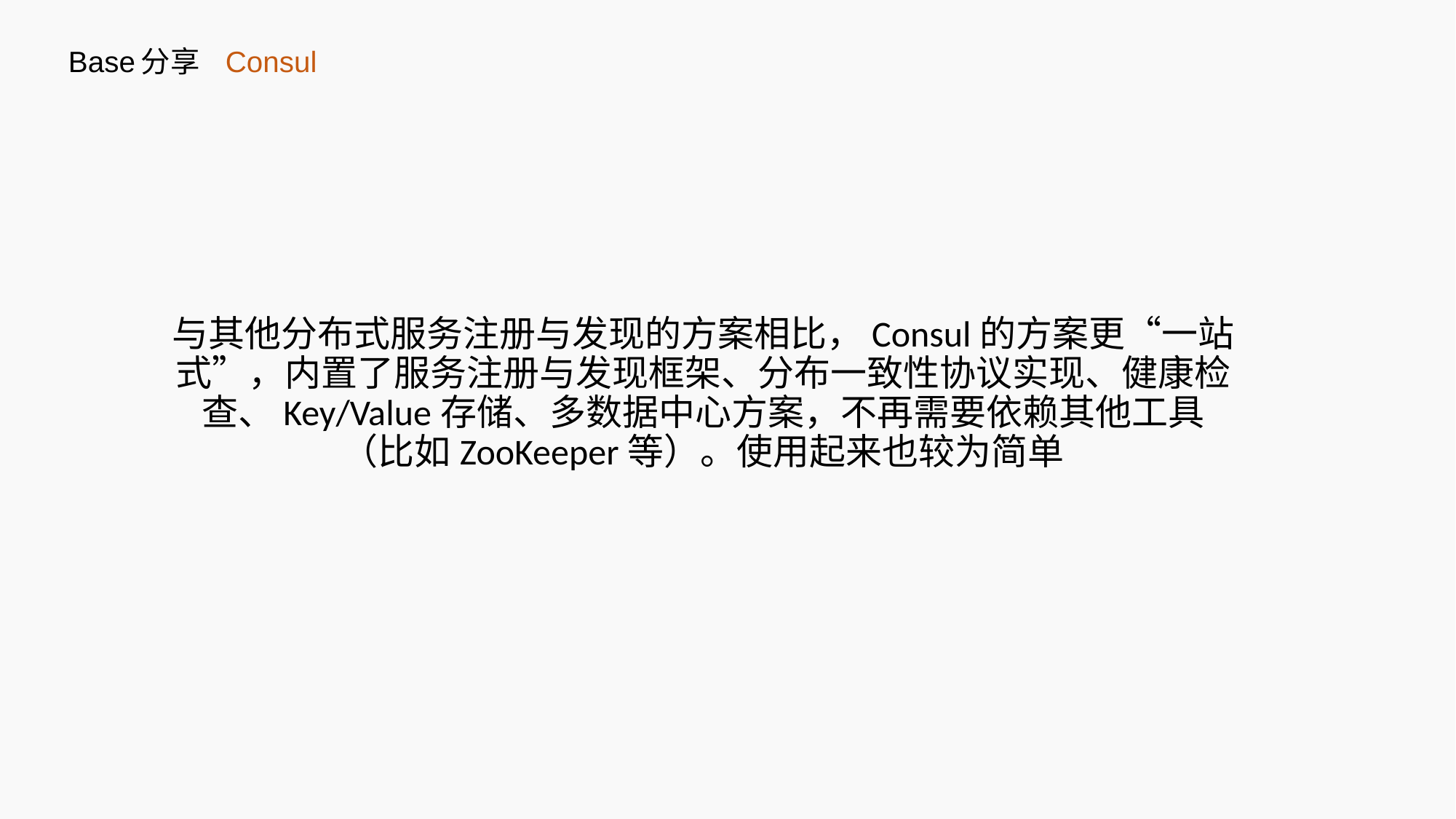

# Base分享   Consul
与其他分布式服务注册与发现的方案相比，Consul的方案更“一站式”，内置了服务注册与发现框架、分布一致性协议实现、健康检查、Key/Value存储、多数据中心方案，不再需要依赖其他工具（比如ZooKeeper等）。使用起来也较为简单